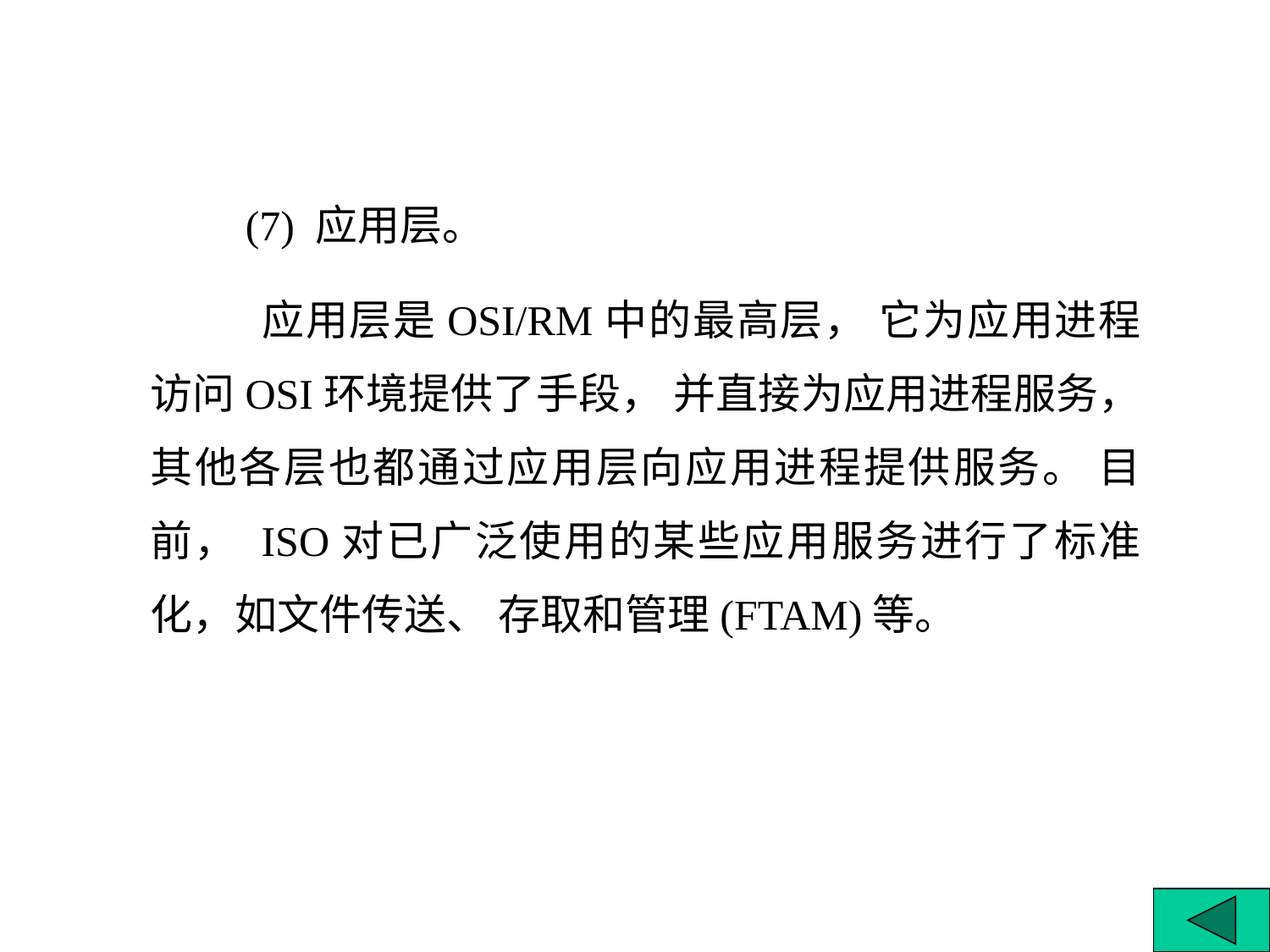

(7) 应用层。
         应用层是OSI/RM中的最高层， 它为应用进程访问OSI环境提供了手段， 并直接为应用进程服务， 其他各层也都通过应用层向应用进程提供服务。 目前， ISO对已广泛使用的某些应用服务进行了标准化，如文件传送、 存取和管理(FTAM)等。